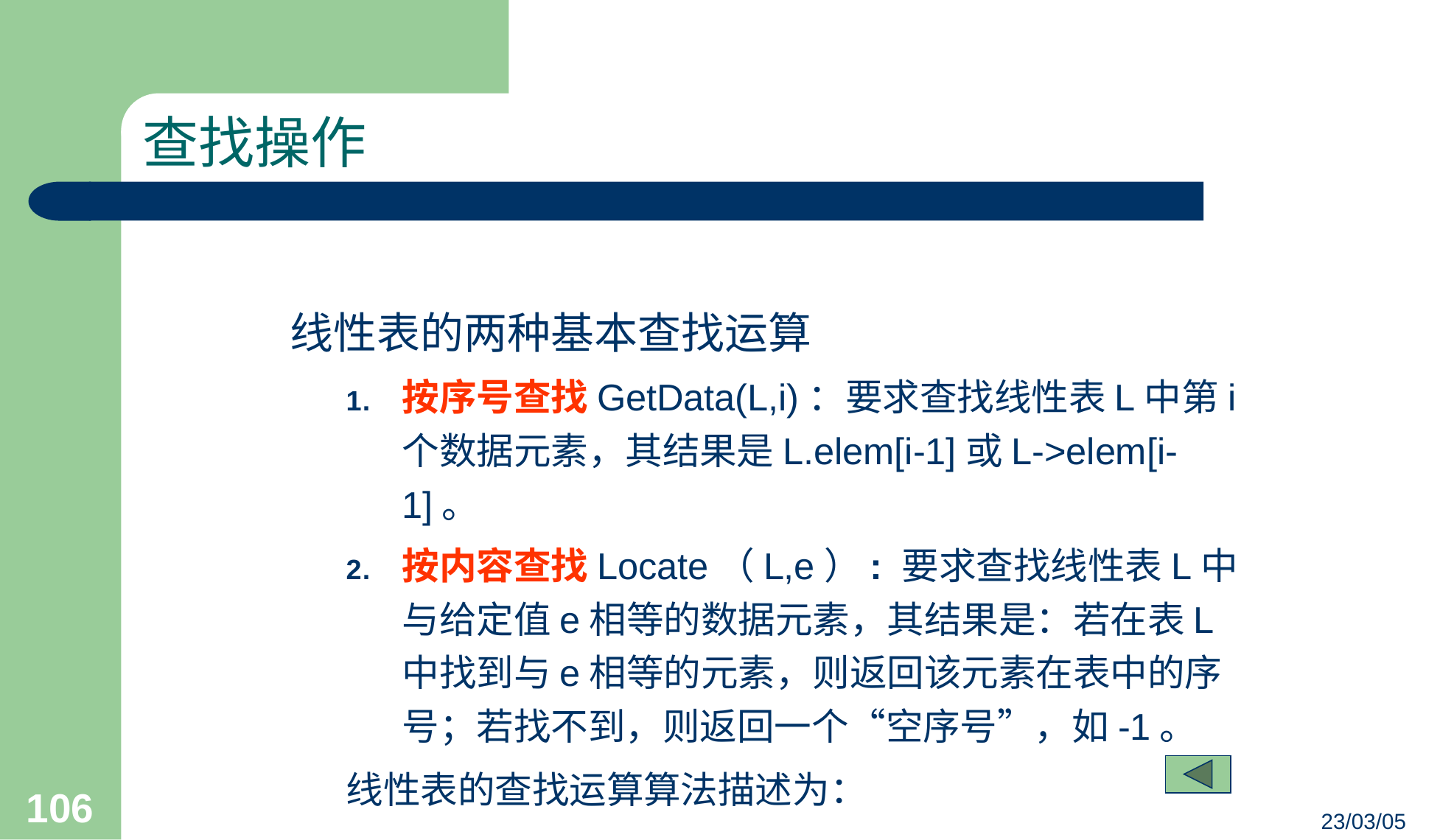

# 查找操作
线性表的两种基本查找运算
按序号查找GetData(L,i)：要求查找线性表L中第i个数据元素，其结果是L.elem[i-1]或L->elem[i-1]。
按内容查找Locate（L,e）: 要求查找线性表L中与给定值e相等的数据元素，其结果是：若在表L中找到与e相等的元素，则返回该元素在表中的序号；若找不到，则返回一个“空序号”，如-1。
线性表的查找运算算法描述为：

106
23/03/05